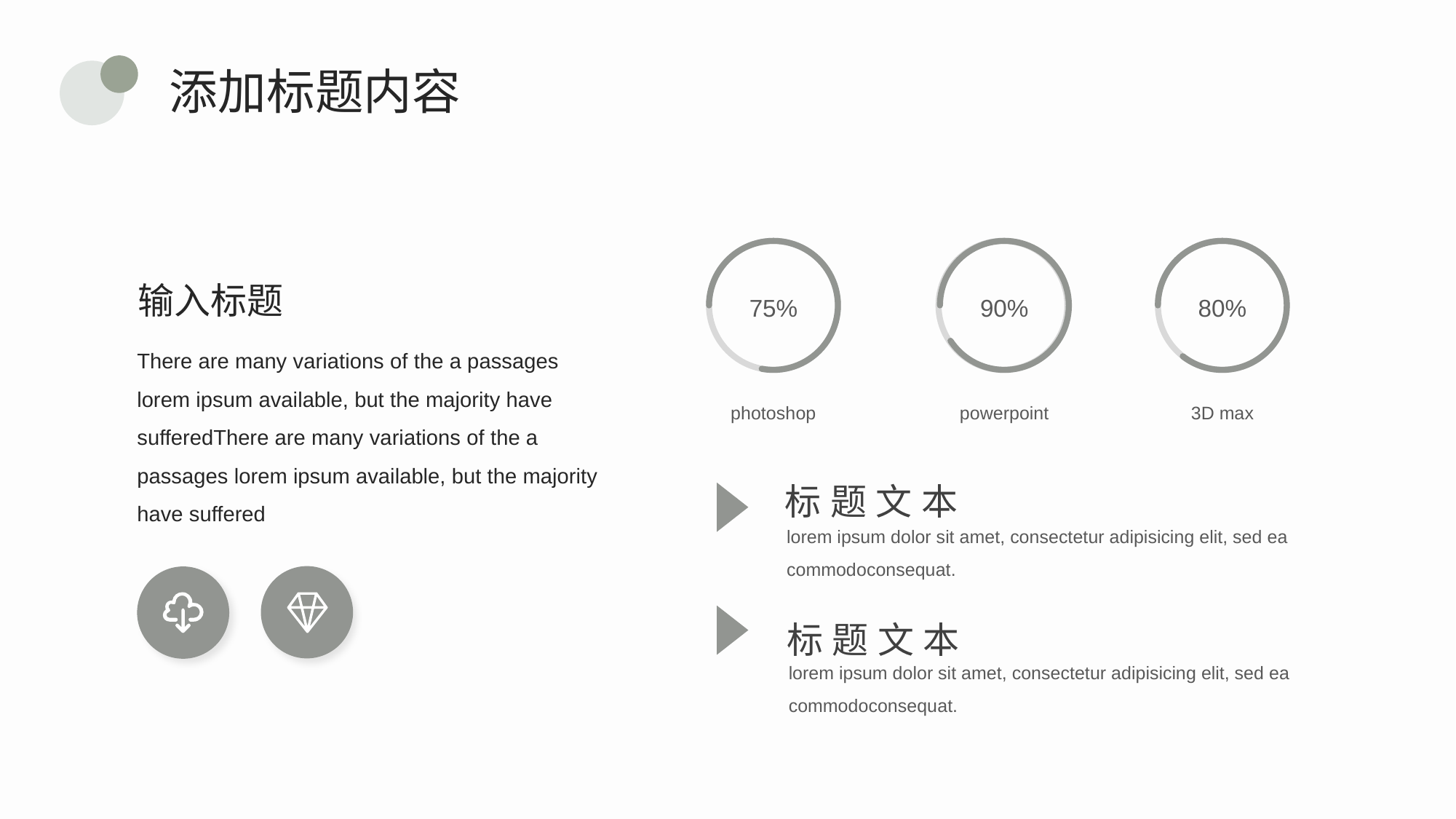

添加标题内容

75%
photoshop

80%
3D max

90%
powerpoint
输入标题
There are many variations of the a passages lorem ipsum available, but the majority have sufferedThere are many variations of the a passages lorem ipsum available, but the majority have suffered

标题文本

lorem ipsum dolor sit amet, consectetur adipisicing elit, sed ea commodoconsequat.

标题文本

lorem ipsum dolor sit amet, consectetur adipisicing elit, sed ea commodoconsequat.